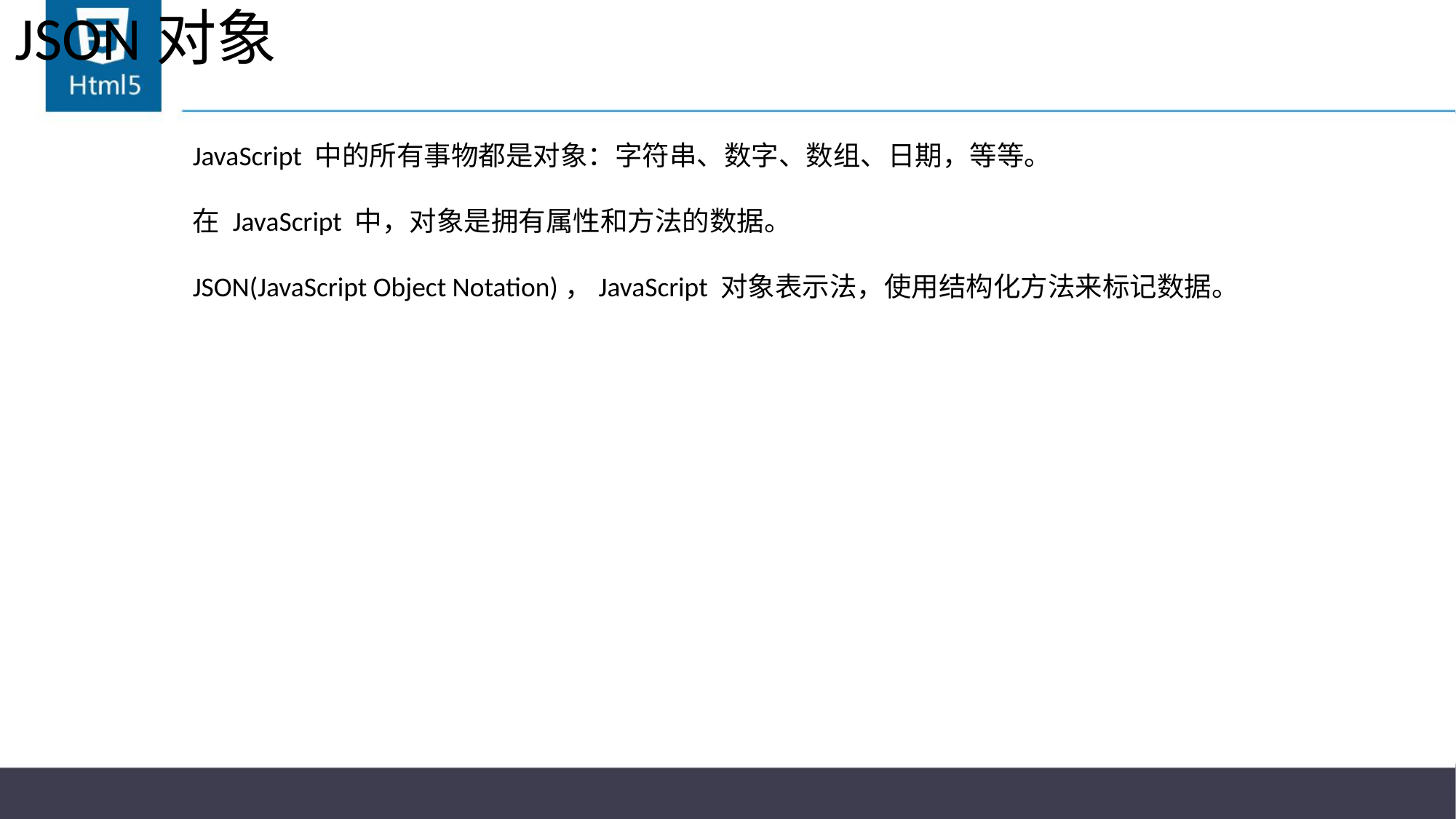

# JSON对象
JavaScript 中的所有事物都是对象：字符串、数字、数组、日期，等等。

在 JavaScript 中，对象是拥有属性和方法的数据。

JSON(JavaScript Object Notation)，JavaScript 对象表示法，使用结构化方法来标记数据。